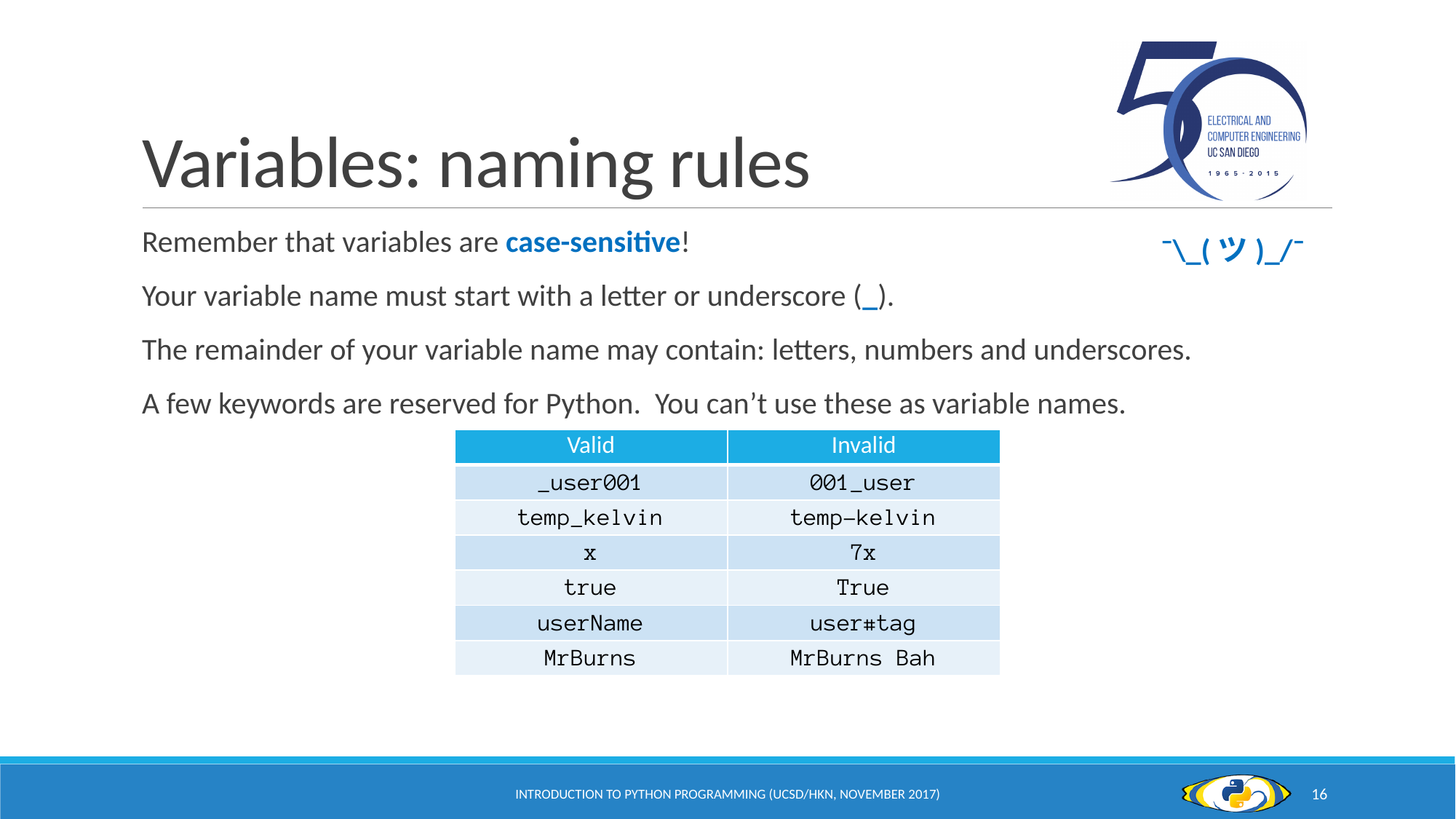

# Variables: naming rules
Remember that variables are case-sensitive!
Your variable name must start with a letter or underscore (_).
The remainder of your variable name may contain: letters, numbers and underscores.
A few keywords are reserved for Python.  You can’t use these as variable names.
¯\_(ツ)_/¯
| Valid | Invalid |
| --- | --- |
| \_user001 | 001\_user |
| temp\_kelvin | temp-kelvin |
| x | 7x |
| true | True |
| userName | user#tag |
| MrBurns | MrBurns Bah |
Introduction to Python Programming (UCSD/HKN, November 2017)
16